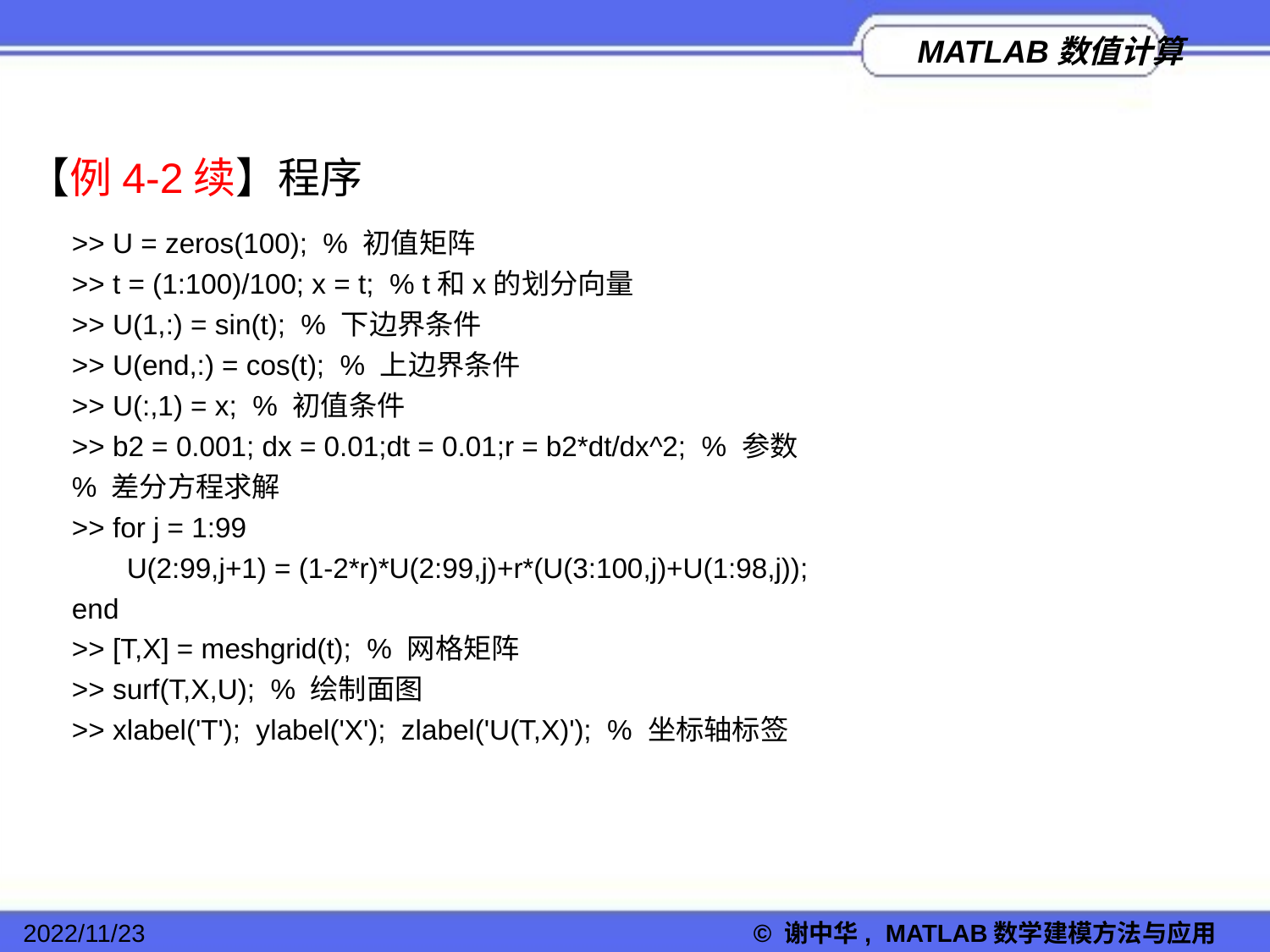

【例4-2续】程序
>> U = zeros(100);  % 初值矩阵
>> t = (1:100)/100; x = t;  % t和x的划分向量
>> U(1,:) = sin(t);  % 下边界条件
>> U(end,:) = cos(t);  % 上边界条件
>> U(:,1) = x;  % 初值条件
>> b2 = 0.001; dx = 0.01;dt = 0.01;r = b2*dt/dx^2;  % 参数
% 差分方程求解
>> for j = 1:99
       U(2:99,j+1) = (1-2*r)*U(2:99,j)+r*(U(3:100,j)+U(1:98,j));
end
>> [T,X] = meshgrid(t);  % 网格矩阵
>> surf(T,X,U);  % 绘制面图
>> xlabel('T');  ylabel('X');  zlabel('U(T,X)');  % 坐标轴标签
2022/11/23
© 谢中华,  MATLAB数学建模方法与应用